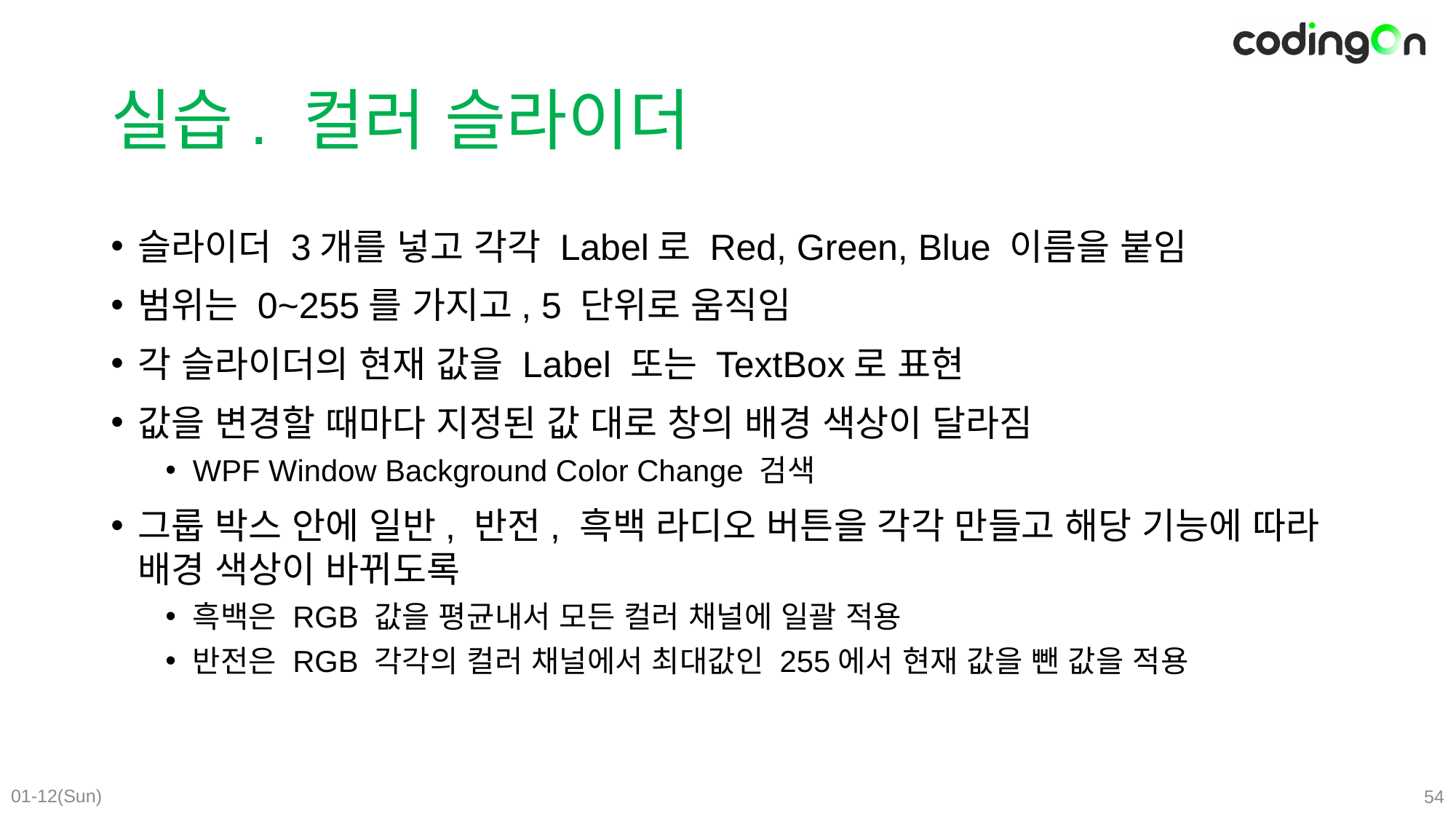

# 실습. 컬러 슬라이더
슬라이더 3개를 넣고 각각 Label로 Red, Green, Blue 이름을 붙임
범위는 0~255를 가지고, 5 단위로 움직임
각 슬라이더의 현재 값을 Label 또는 TextBox로 표현
값을 변경할 때마다 지정된 값 대로 창의 배경 색상이 달라짐
WPF Window Background Color Change 검색
그룹 박스 안에 일반, 반전, 흑백 라디오 버튼을 각각 만들고 해당 기능에 따라 배경 색상이 바뀌도록
흑백은 RGB 값을 평균내서 모든 컬러 채널에 일괄 적용
반전은 RGB 각각의 컬러 채널에서 최대값인 255에서 현재 값을 뺀 값을 적용
01-12(Sun)
54